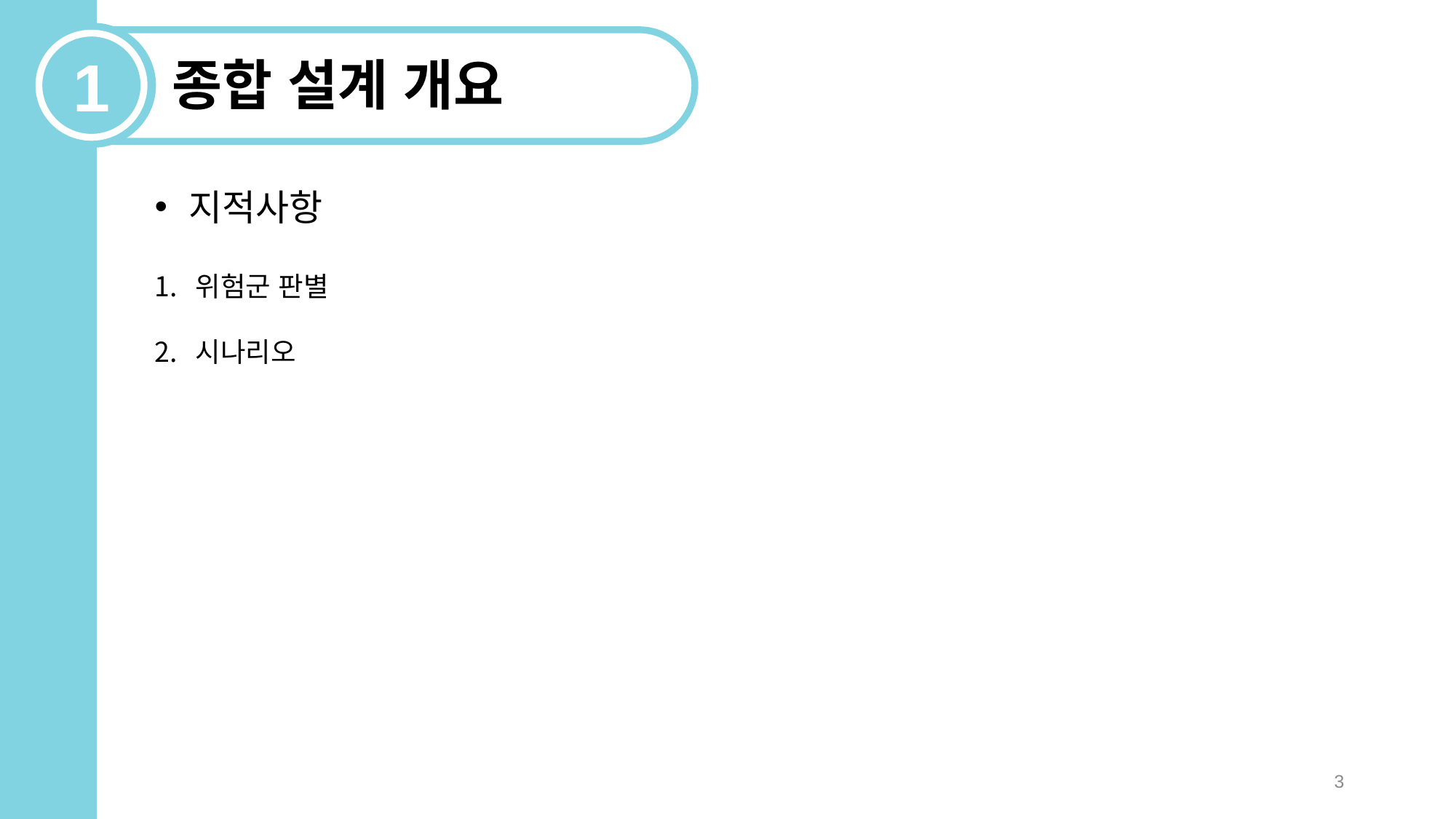

1
종합 설계 개요
지적사항

위험군 판별

시나리오
3